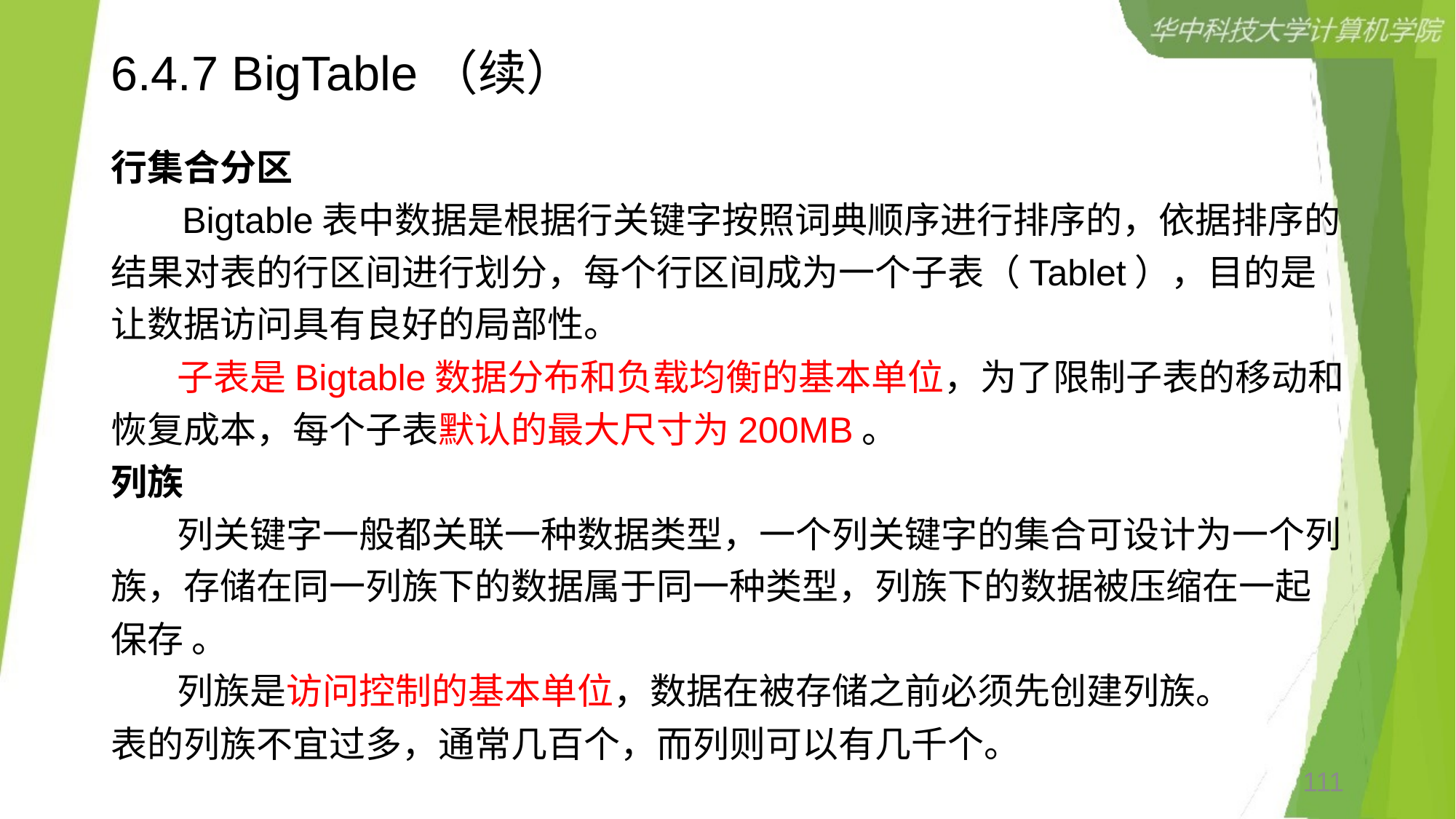

# 6.4.7 BigTable（续）
行集合分区
       Bigtable表中数据是根据行关键字按照词典顺序进行排序的，依据排序的结果对表的行区间进行划分，每个行区间成为一个子表（Tablet），目的是让数据访问具有良好的局部性。
       子表是Bigtable数据分布和负载均衡的基本单位，为了限制子表的移动和恢复成本，每个子表默认的最大尺寸为200MB。
列族
       列关键字一般都关联一种数据类型，一个列关键字的集合可设计为一个列族，存储在同一列族下的数据属于同一种类型，列族下的数据被压缩在一起保存 。
       列族是访问控制的基本单位，数据在被存储之前必须先创建列族。
表的列族不宜过多，通常几百个，而列则可以有几千个。
111